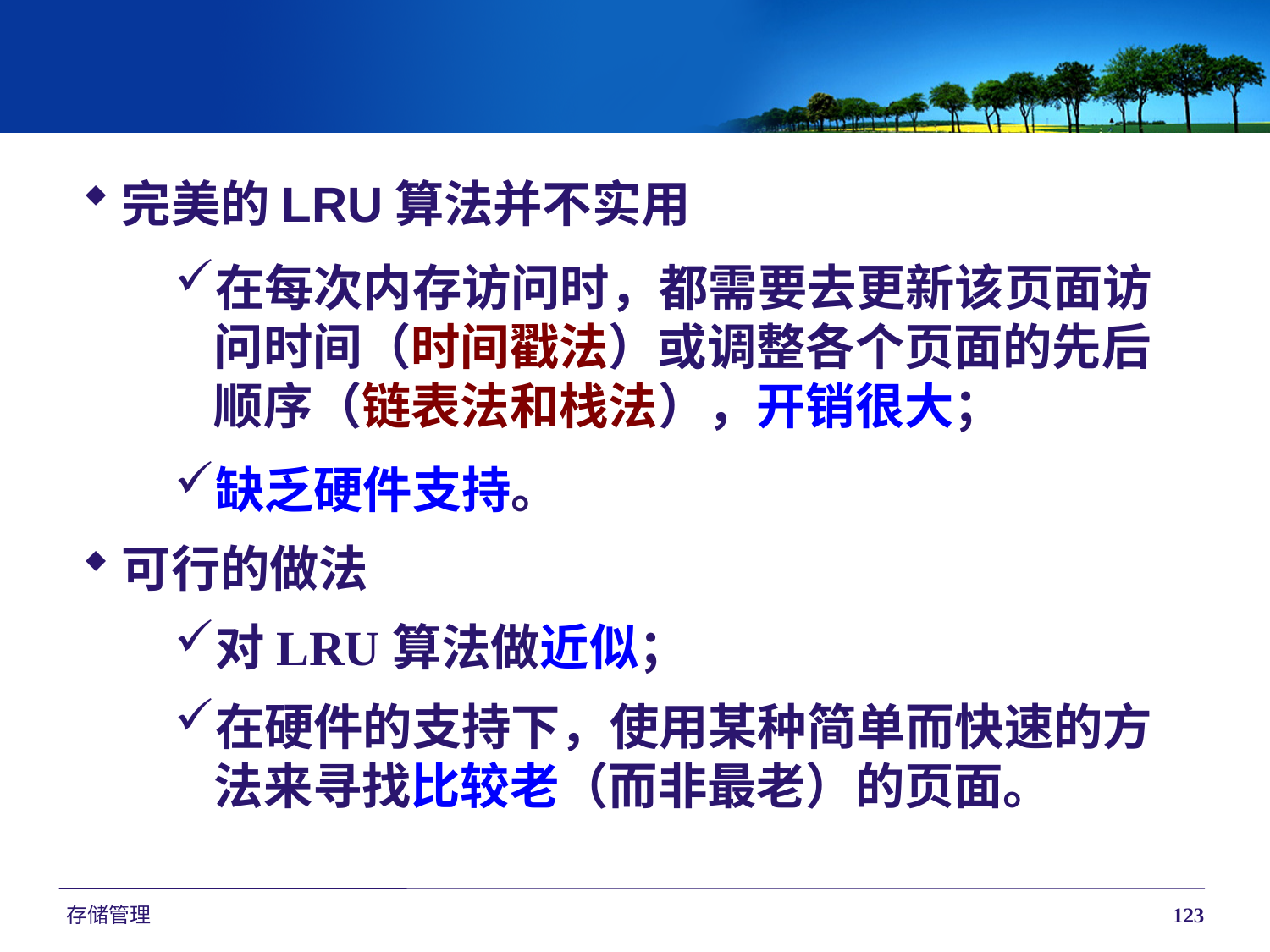

完美的LRU算法并不实用
在每次内存访问时，都需要去更新该页面访问时间（时间戳法）或调整各个页面的先后顺序（链表法和栈法），开销很大；
缺乏硬件支持。
可行的做法
对LRU算法做近似；
在硬件的支持下，使用某种简单而快速的方法来寻找比较老（而非最老）的页面。
存储管理
123